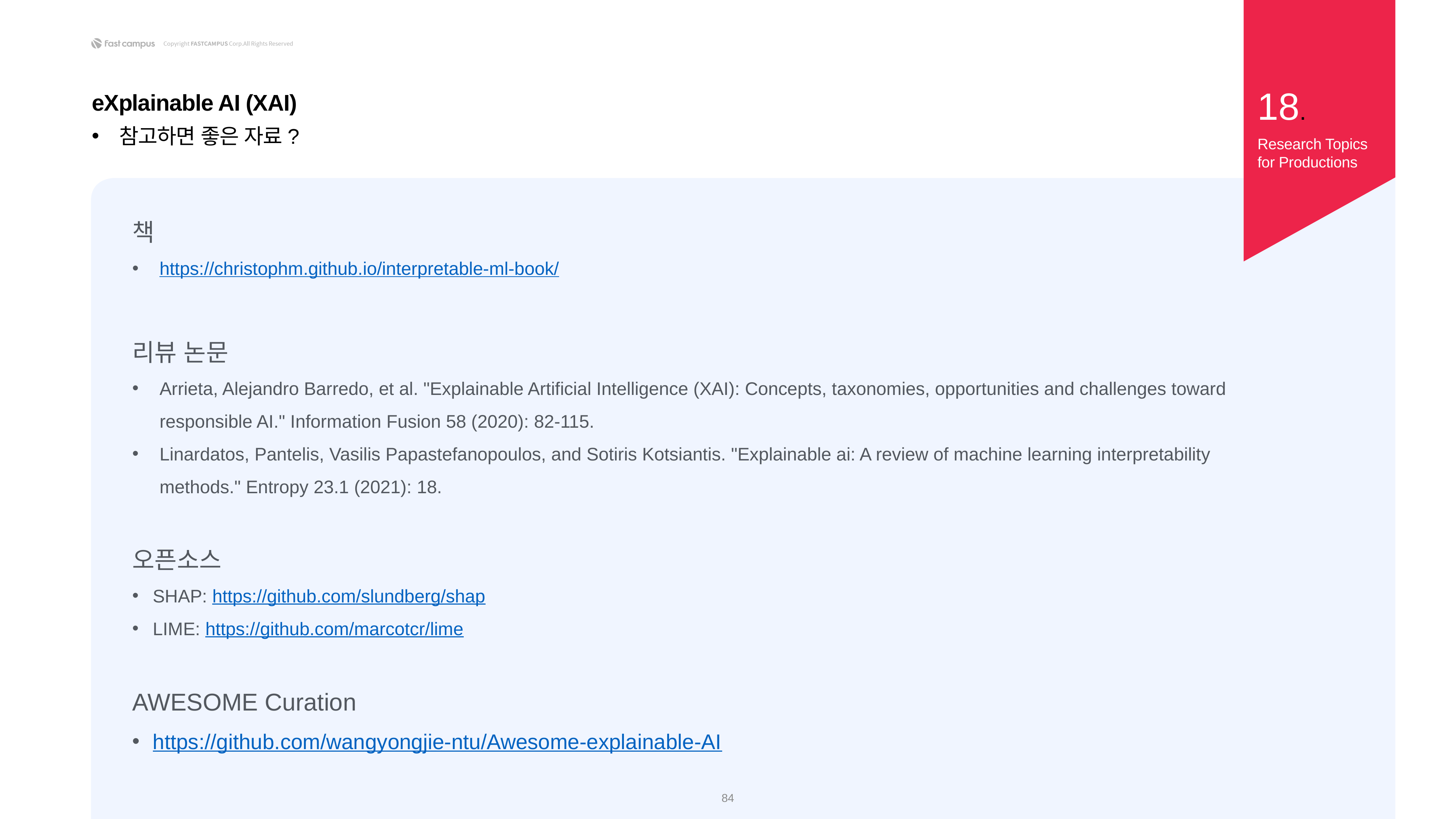

18.
eXplainable AI (XAI)
참고하면 좋은 자료?
Research Topics
for Productions
책
https://christophm.github.io/interpretable-ml-book/

리뷰 논문
Arrieta, Alejandro Barredo, et al. "Explainable Artificial Intelligence (XAI): Concepts, taxonomies, opportunities and challenges toward responsible AI." Information Fusion 58 (2020): 82-115.
Linardatos, Pantelis, Vasilis Papastefanopoulos, and Sotiris Kotsiantis. "Explainable ai: A review of machine learning interpretability methods." Entropy 23.1 (2021): 18.

오픈소스
SHAP: https://github.com/slundberg/shap
LIME: https://github.com/marcotcr/lime

AWESOME Curation
https://github.com/wangyongjie-ntu/Awesome-explainable-AI
84